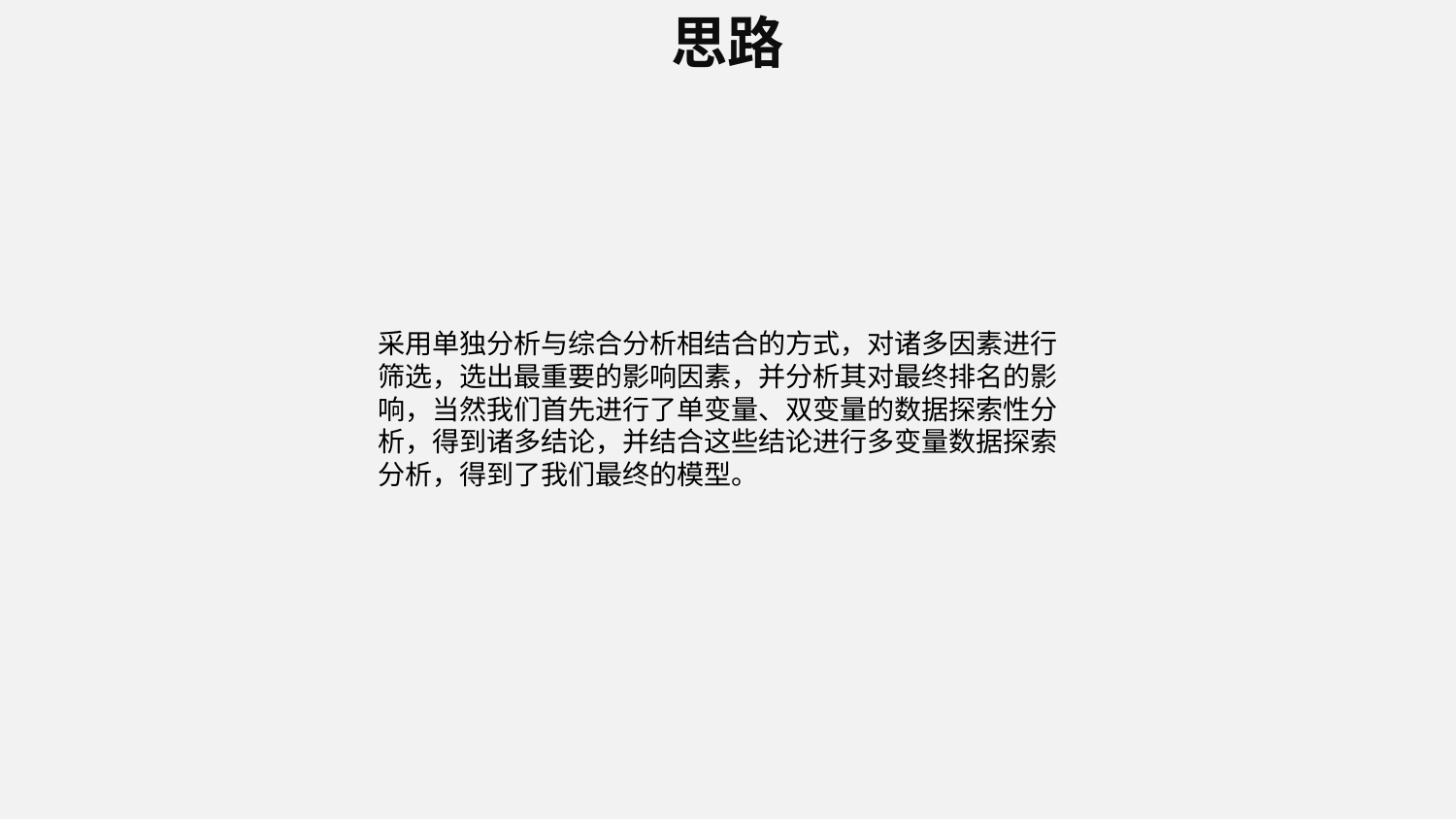

思路
采用单独分析与综合分析相结合的方式，对诸多因素进行筛选，选出最重要的影响因素，并分析其对最终排名的影响，当然我们首先进行了单变量、双变量的数据探索性分析，得到诸多结论，并结合这些结论进行多变量数据探索分析，得到了我们最终的模型。